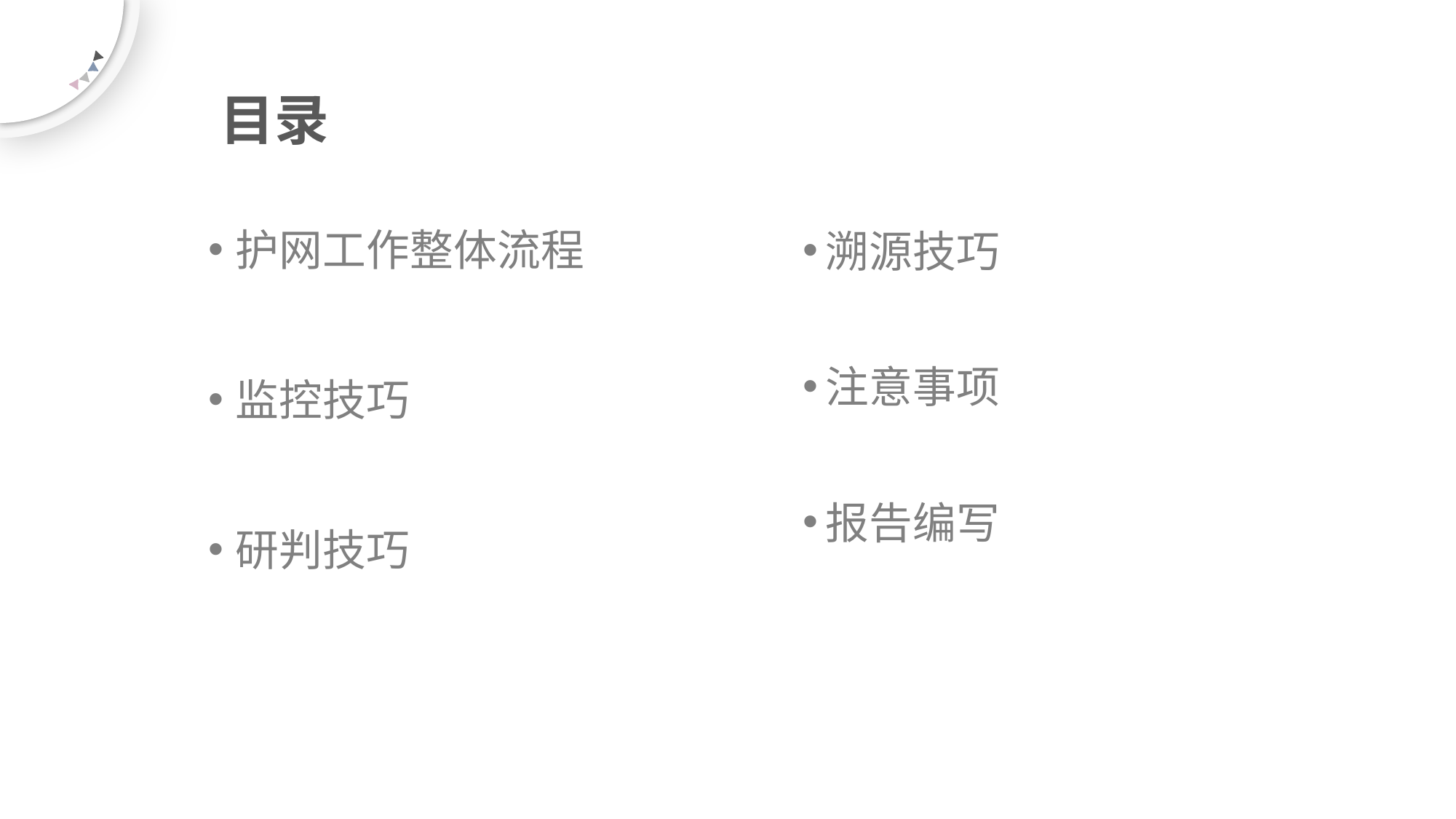

# 目录
护网工作整体流程
监控技巧
研判技巧

溯源技巧
注意事项
报告编写